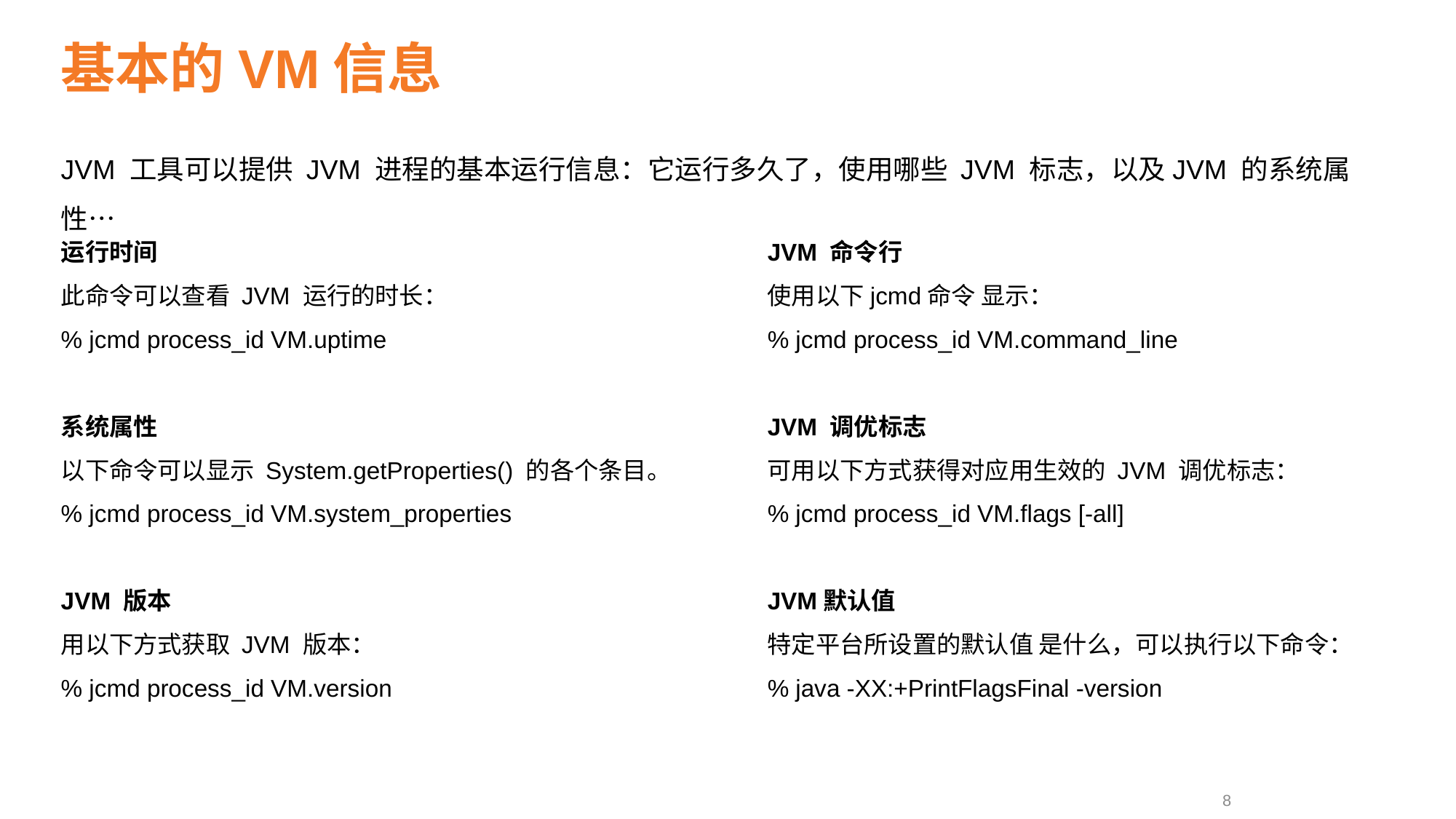

基本的VM信息
JVM 工具可以提供 JVM 进程的基本运行信息：它运行多久了，使用哪些 JVM 标志，以及JVM 的系统属性…
运行时间
此命令可以查看 JVM 运行的时长：
% jcmd process_id VM.uptime

系统属性
以下命令可以显示 System.getProperties() 的各个条目。
% jcmd process_id VM.system_properties

JVM 版本
用以下方式获取 JVM 版本：
% jcmd process_id VM.version
JVM 命令行
使用以下jcmd命令 显示：
% jcmd process_id VM.command_line

JVM 调优标志
可用以下方式获得对应用生效的 JVM 调优标志：
% jcmd process_id VM.flags [-all]

JVM默认值
特定平台所设置的默认值 是什么，可以执行以下命令：
% java -XX:+PrintFlagsFinal -version
8